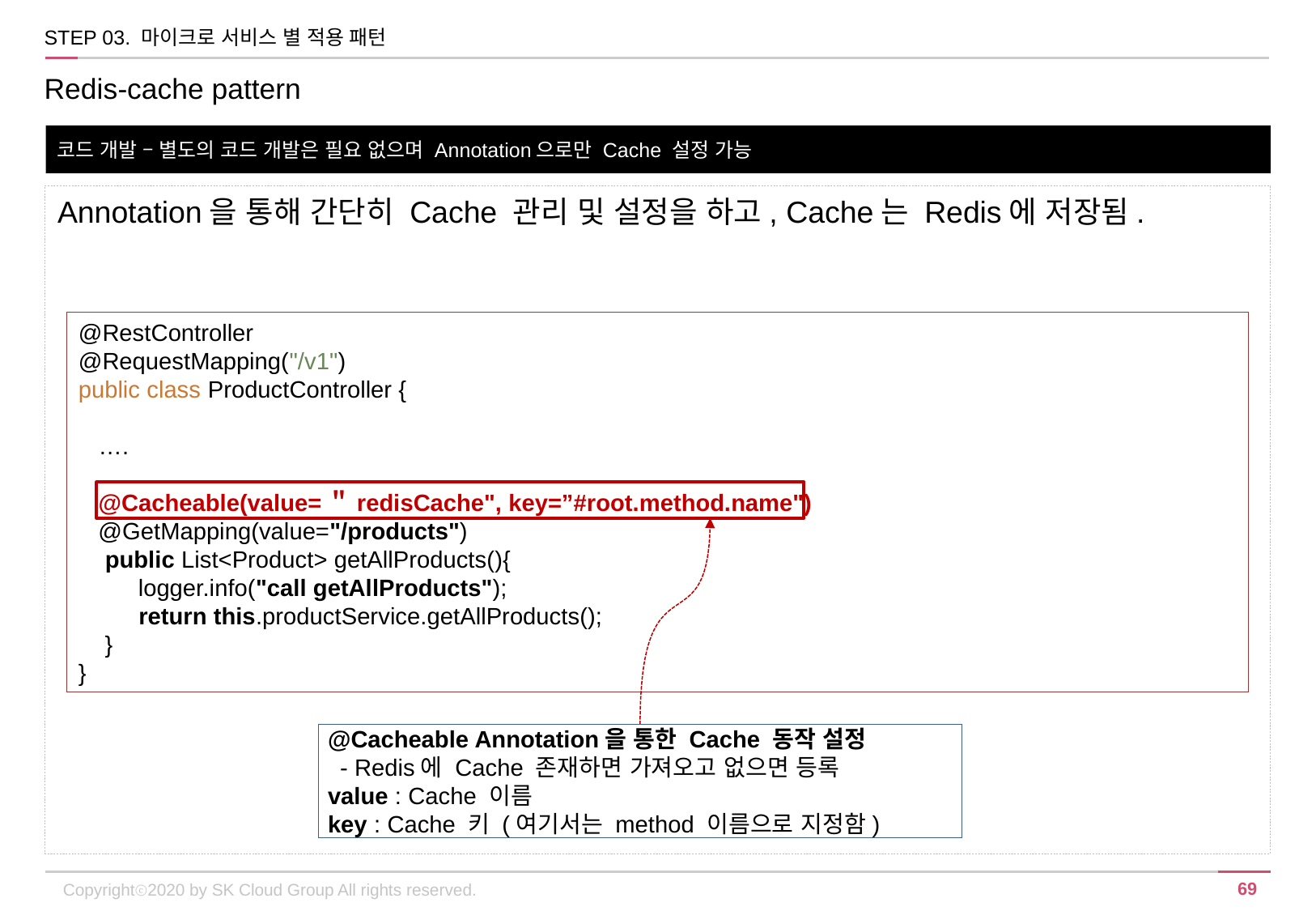

STEP 03. 마이크로 서비스 별 적용 패턴
Redis-cache pattern
코드 개발 – 별도의 코드 개발은 필요 없으며 Annotation으로만 Cache 설정 가능
Annotation을 통해 간단히 Cache 관리 및 설정을 하고, Cache는 Redis에 저장됨.
@RestController
@RequestMapping("/v1")
public class ProductController {
   ….
   @Cacheable(value=＂redisCache", key=”#root.method.name")
   @GetMapping(value="/products")
    public List<Product> getAllProducts(){
         logger.info("call getAllProducts");
         return this.productService.getAllProducts();
    }
}

@Cacheable Annotation을 통한 Cache 동작 설정
 - Redis에 Cache 존재하면 가져오고 없으면 등록
value : Cache 이름
key : Cache 키 (여기서는 method 이름으로 지정함)
Copyrightⓒ2020 by SK Cloud Group All rights reserved.